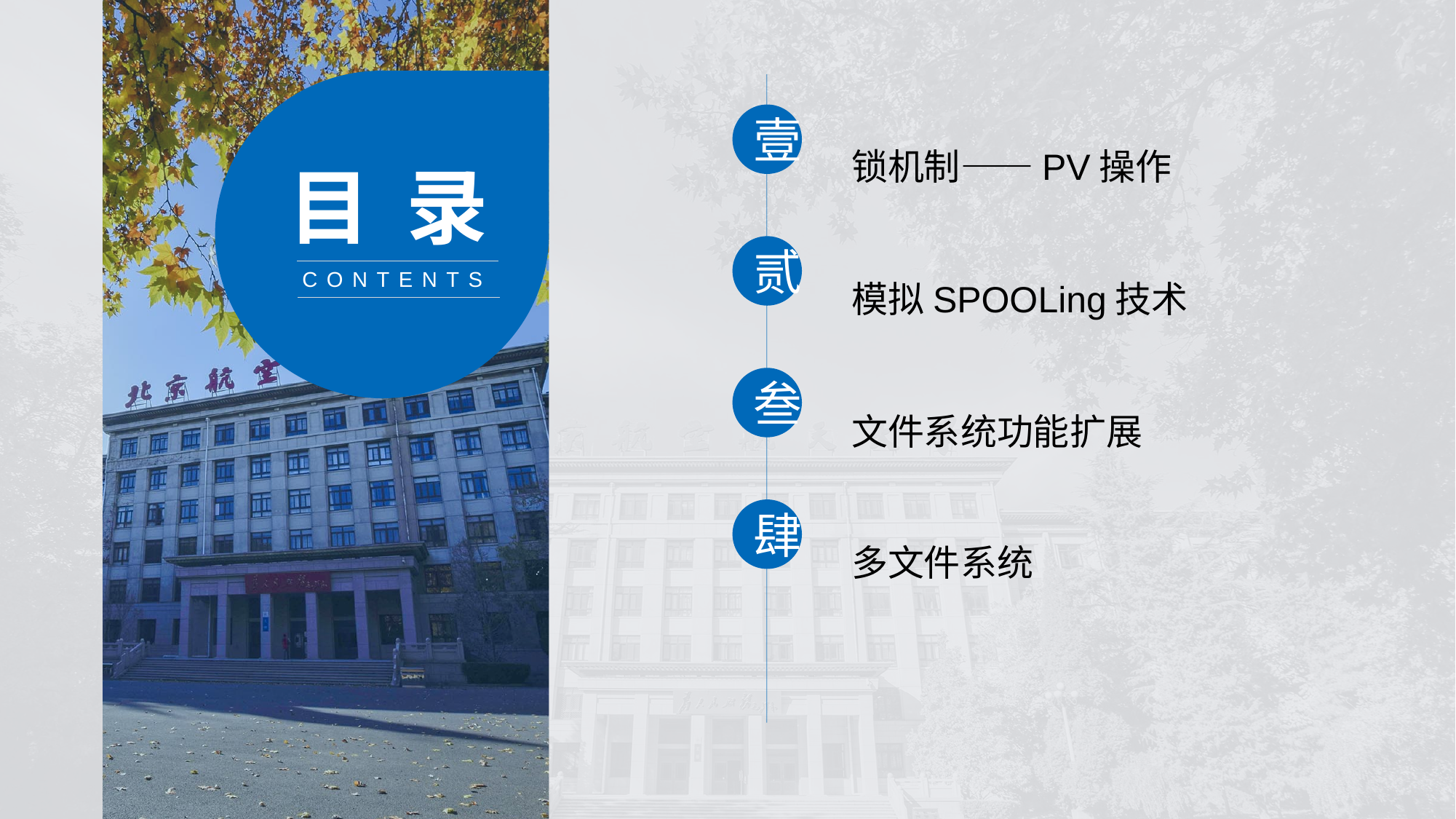

壹
锁机制——PV操作
贰
模拟SPOOLing技术
叁
文件系统功能扩展
肆
多文件系统